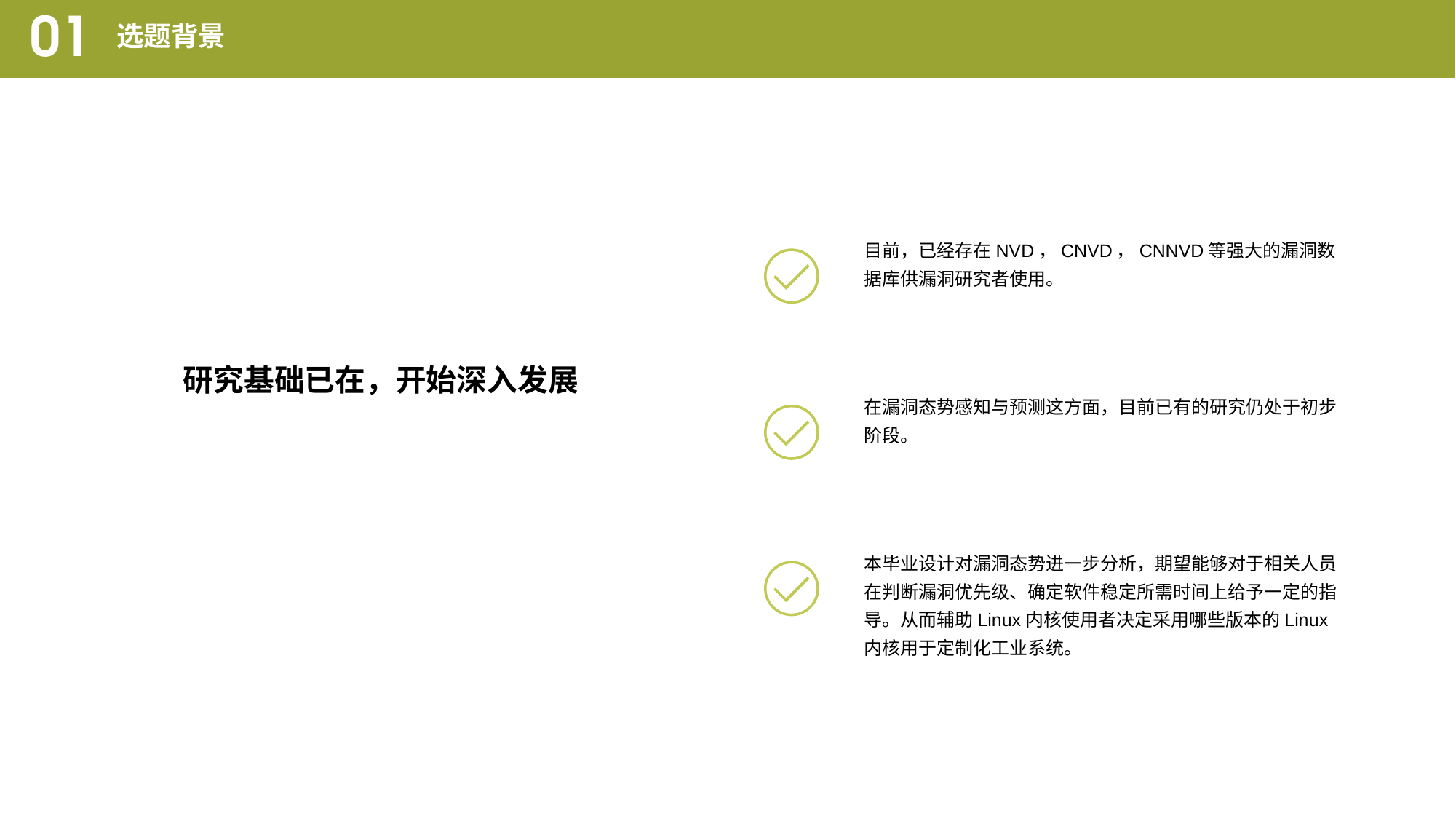

01
选题背景
目前，已经存在NVD，CNVD，CNNVD等强大的漏洞数据库供漏洞研究者使用。

研究基础已在，开始深入发展
在漏洞态势感知与预测这方面，目前已有的研究仍处于初步阶段。

本毕业设计对漏洞态势进一步分析，期望能够对于相关人员在判断漏洞优先级、确定软件稳定所需时间上给予一定的指导。从而辅助Linux内核使用者决定采用哪些版本的Linux内核用于定制化工业系统。